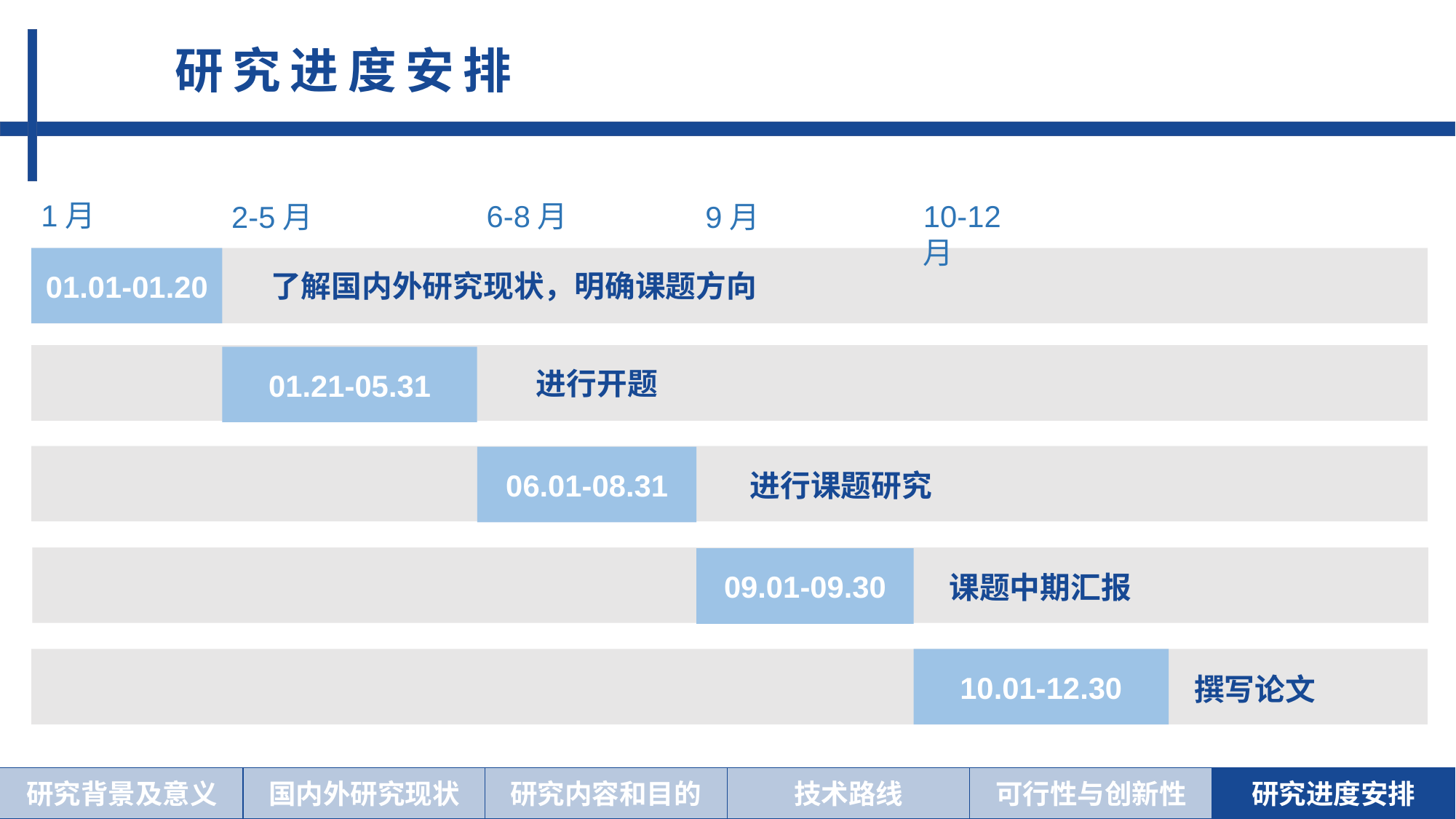

研究进度安排

1月
6-8月
10-12月
2-5月
9月
01.01-01.20

了解国内外研究现状，明确课题方向

01.21-05.31
进行开题

06.01-08.31
进行课题研究

09.01-09.30
课题中期汇报
10.01-12.30

撰写论文

研究背景及意义
技术路线
可行性与创新性
研究进度安排
国内外研究现状
研究内容和目的